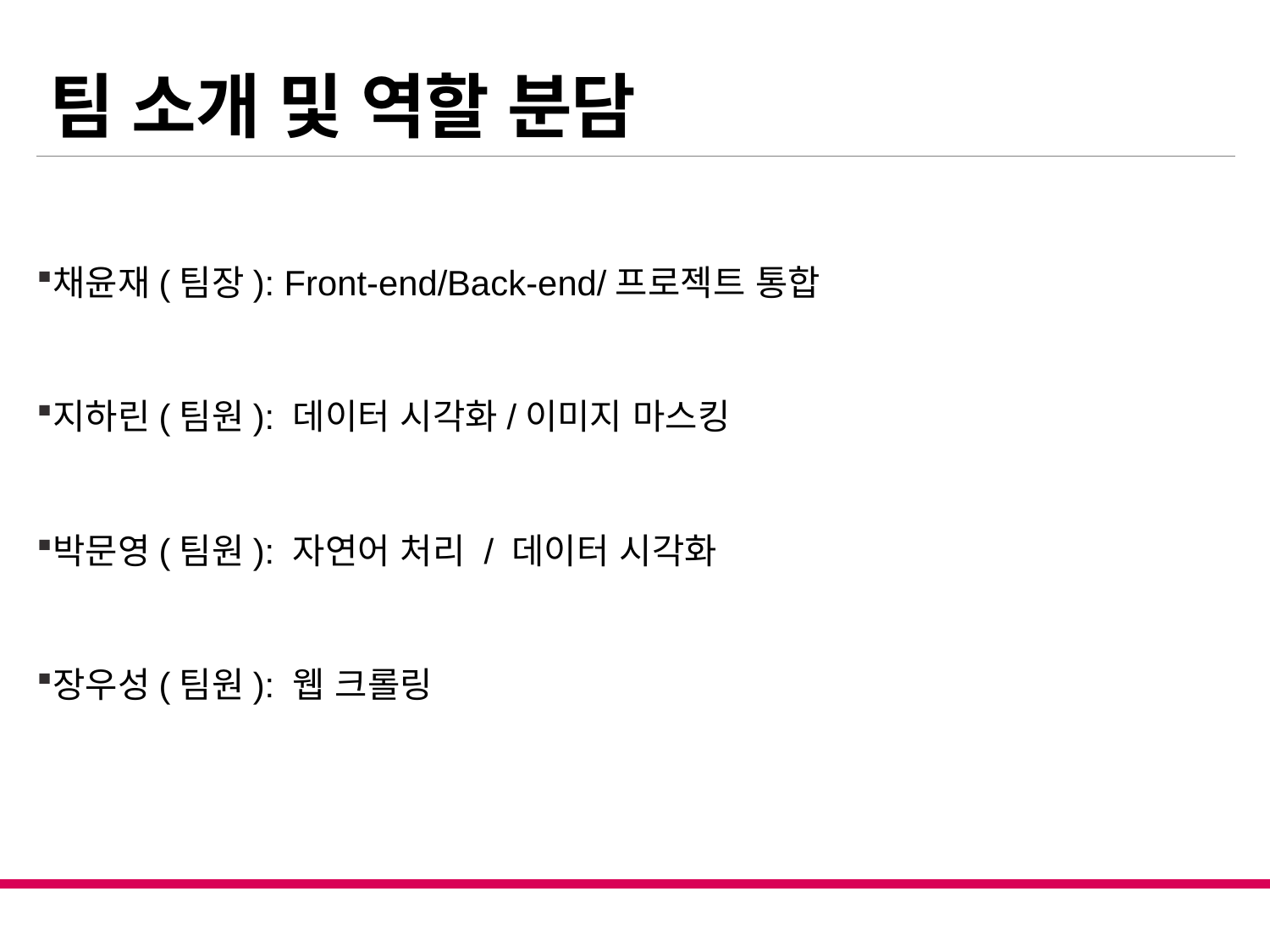

# 팀 소개 및 역할 분담
채윤재(팀장): Front-end/Back-end/프로젝트 통합

지하린(팀원): 데이터 시각화/이미지 마스킹

박문영(팀원): 자연어 처리 / 데이터 시각화

장우성(팀원): 웹 크롤링

3